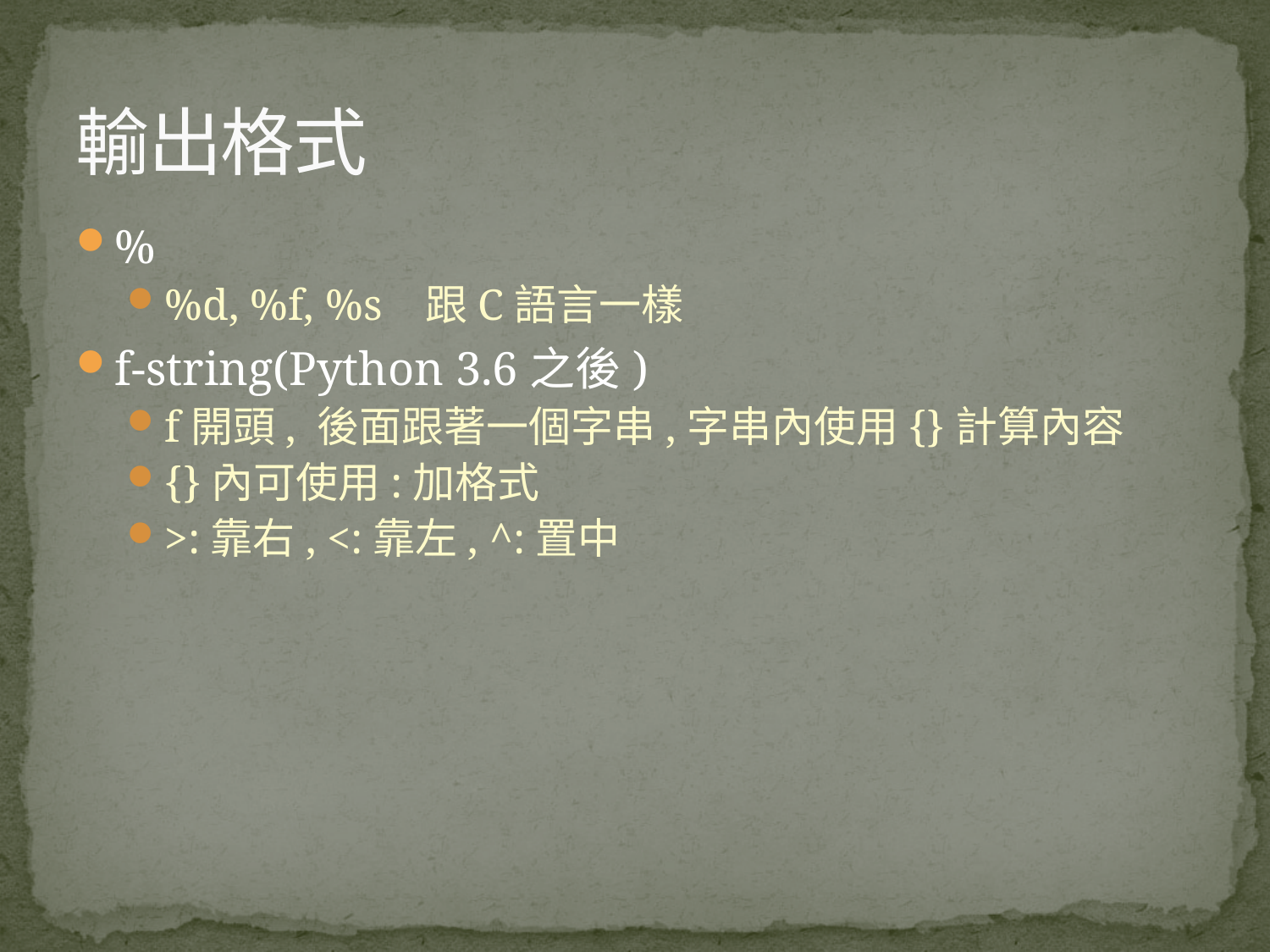

# 輸出格式
%
%d, %f, %s   跟C語言一樣
f-string(Python 3.6之後)
f開頭, 後面跟著一個字串,字串內使用{}計算內容
{}內可使用:加格式
>:靠右, <:靠左, ^:置中